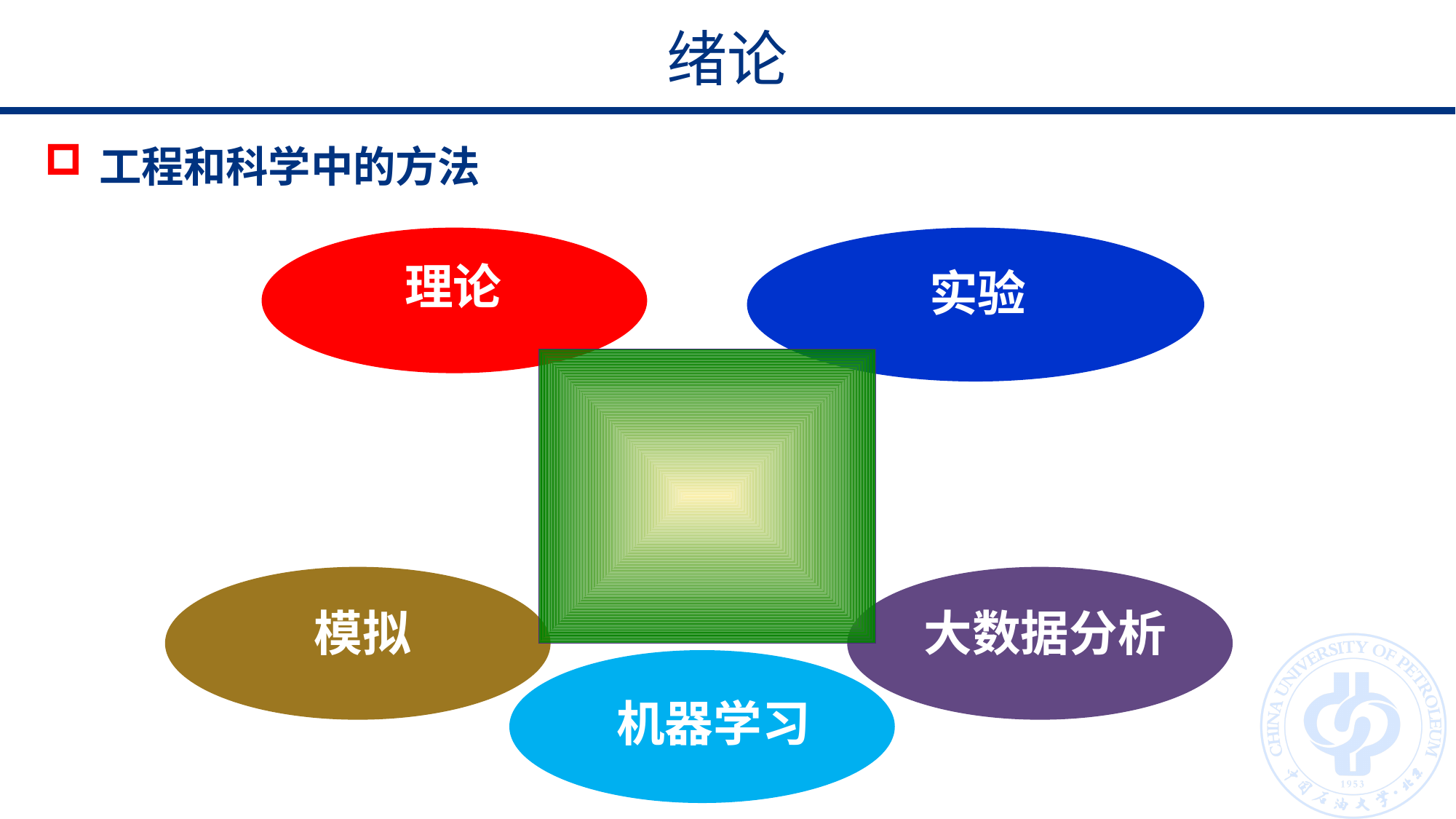

绪论
工程和科学中的方法

理论
实验

模拟

大数据分析

机器学习